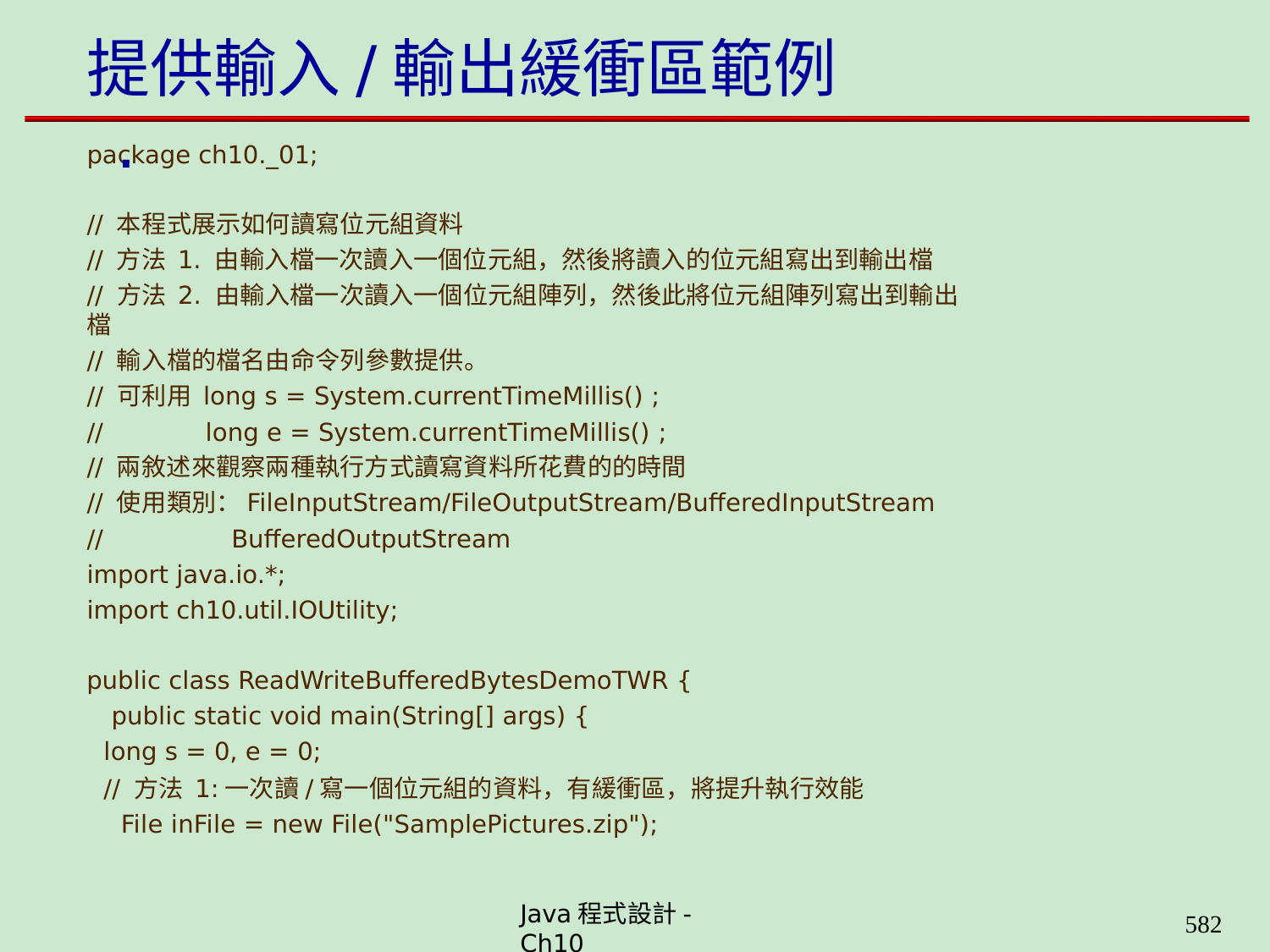

# 提供輸入/輸出緩衝區範例 .
package ch10._01;

// 本程式展示如何讀寫位元組資料
// 方法 1. 由輸入檔一次讀入一個位元組，然後將讀入的位元組寫出到輸出檔
// 方法 2. 由輸入檔一次讀入一個位元組陣列，然後此將位元組陣列寫出到輸出檔
// 輸入檔的檔名由命令列參數提供。
// 可利用 long s = System.currentTimeMillis() ;
//	long e = System.currentTimeMillis() ;
// 兩敘述來觀察兩種執行方式讀寫資料所花費的的時間
// 使用類別：FileInputStream/FileOutputStream/BufferedInputStream
//	BufferedOutputStream
import java.io.*;
import ch10.util.IOUtility;

public class ReadWriteBufferedBytesDemoTWR {  public static void main(String[] args) {
long s = 0, e = 0;
// 方法 1:一次讀/寫一個位元組的資料，有緩衝區，將提升執行效能 File inFile = new File("SamplePictures.zip");
Java程式設計-Ch10
582